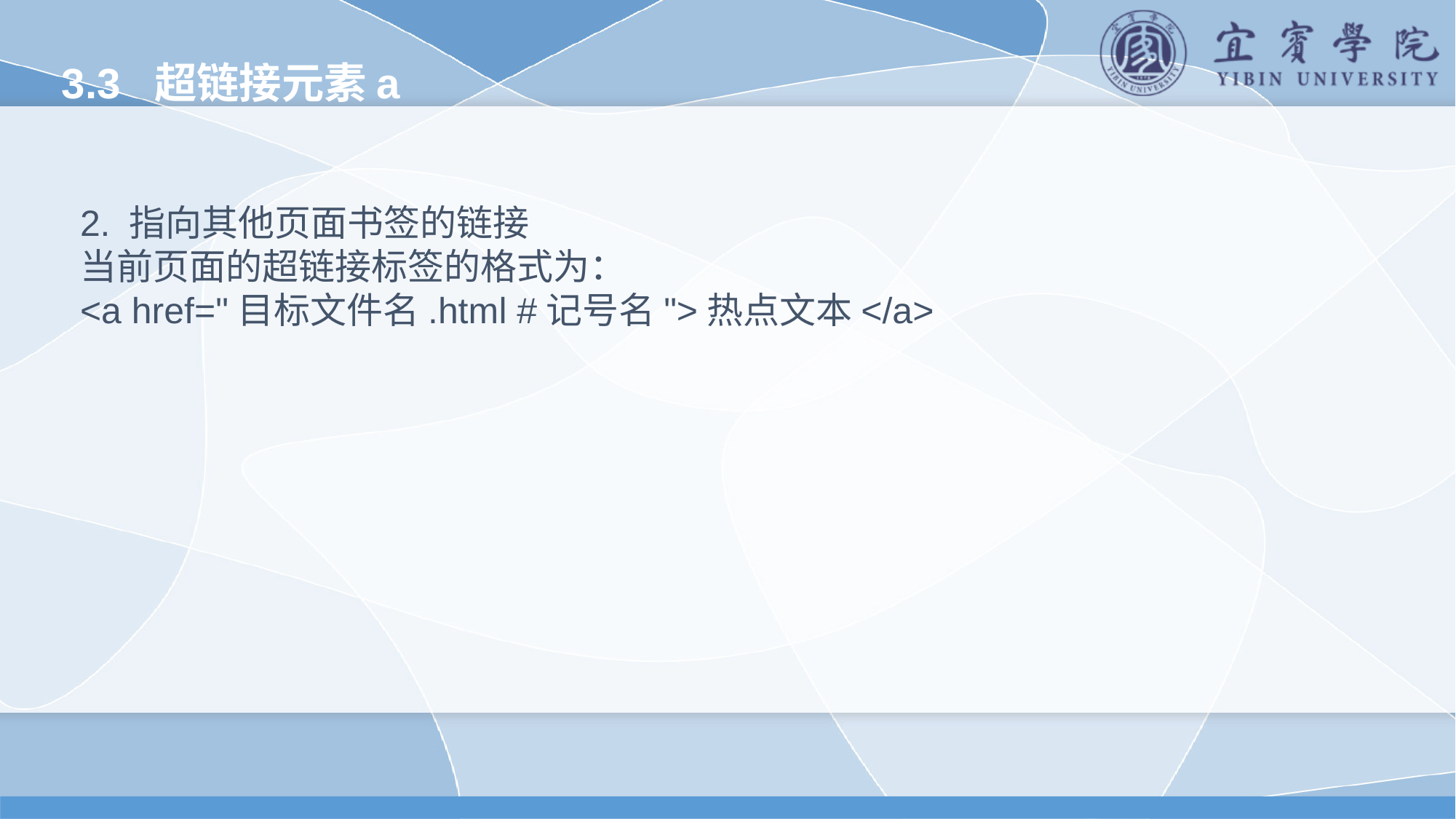

3.3  超链接元素a
2. 指向其他页面书签的链接
当前页面的超链接标签的格式为：
<a href="目标文件名.html #记号名">热点文本</a>